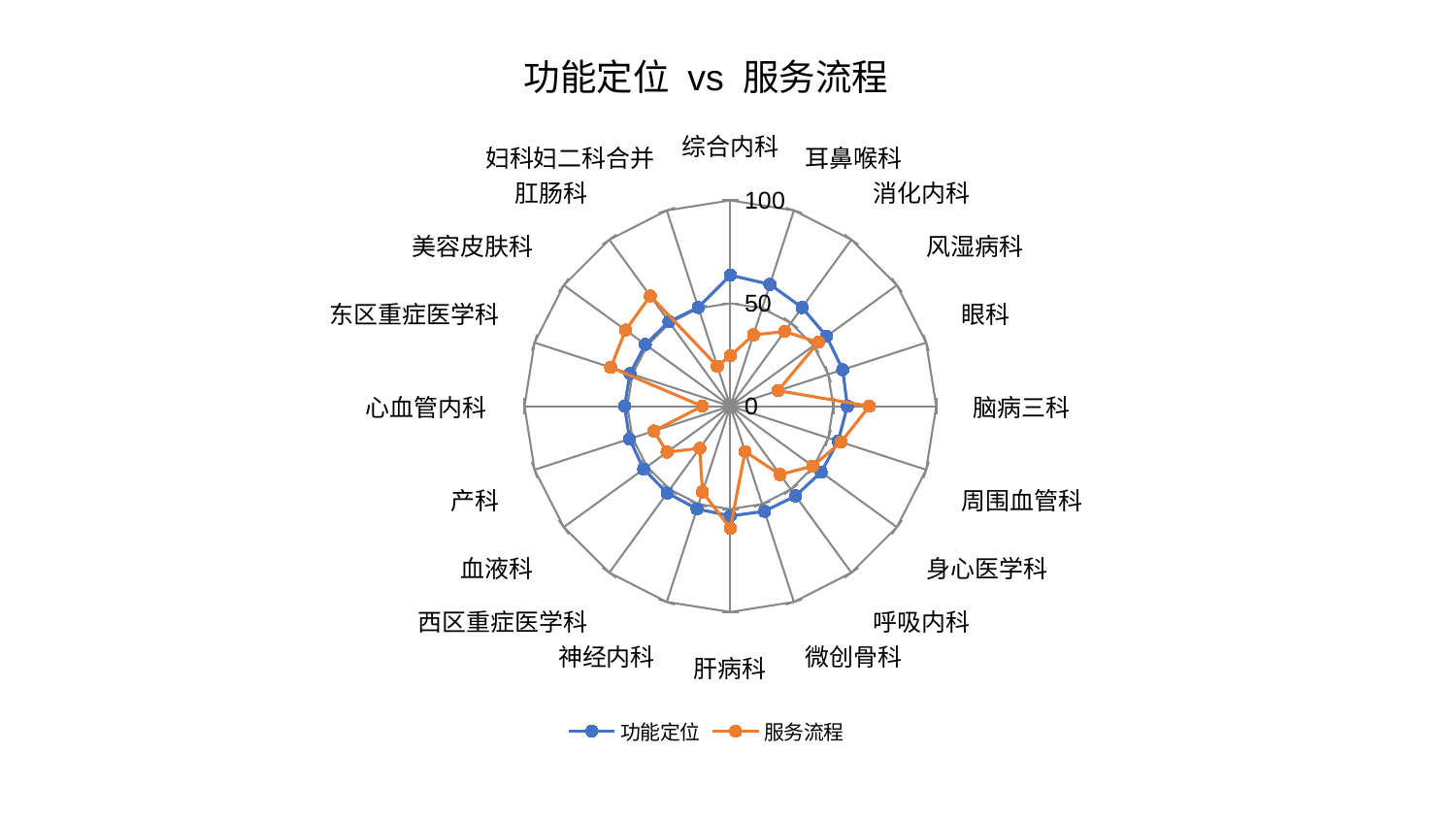

### Chart: 功能定位 vs 服务流程

| Category | 功能定位 | 服务流程 |
|---|---|---|
| 综合内科 | 63.667965036112285 | 24.50684878613399 |
| 耳鼻喉科 | 62.24413627735147 | 36.43962687359134 |
| 消化内科 | 59.271713614129155 | 44.85985441454409 |
| 风湿病科 | 57.751443401664844 | 52.84242258510376 |
| 眼科 | 57.388925592447976 | 24.392786695310765 |
| 脑病三科 | 56.83937788556471 | 67.52686313167825 |
| 周围血管科 | 55.043814217275845 | 56.5174332747446 |
| 身心医学科 | 54.523077545726984 | 49.495679984976675 |
| 呼吸内科 | 53.87396998826642 | 41.05932407268152 |
| 微创骨科 | 53.7060457586954 | 23.161852234025428 |
| 肝病科 | 53.35058107836222 | 59.37186933530194 |
| 神经内科 | 52.47795922471684 | 43.81990520273235 |
| 西区重症医学科 | 52.16233788359913 | 25.261757720956776 |
| 血液科 | 52.0413456422125 | 38.01491011900865 |
| 产科 | 51.49720107643997 | 39.05898229013574 |
| 心血管内科 | 51.37703243817392 | 13.676095069610271 |
| 东区重症医学科 | 51.23046449693494 | 61.087955939306326 |
| 美容皮肤科 | 51.05512837706424 | 62.88771649621147 |
| 肛肠科 | 50.77662521010202 | 66.20882205664353 |
| 妇科妇二科合并 | 50.45499273773076 | 20.445754594594927 |
36